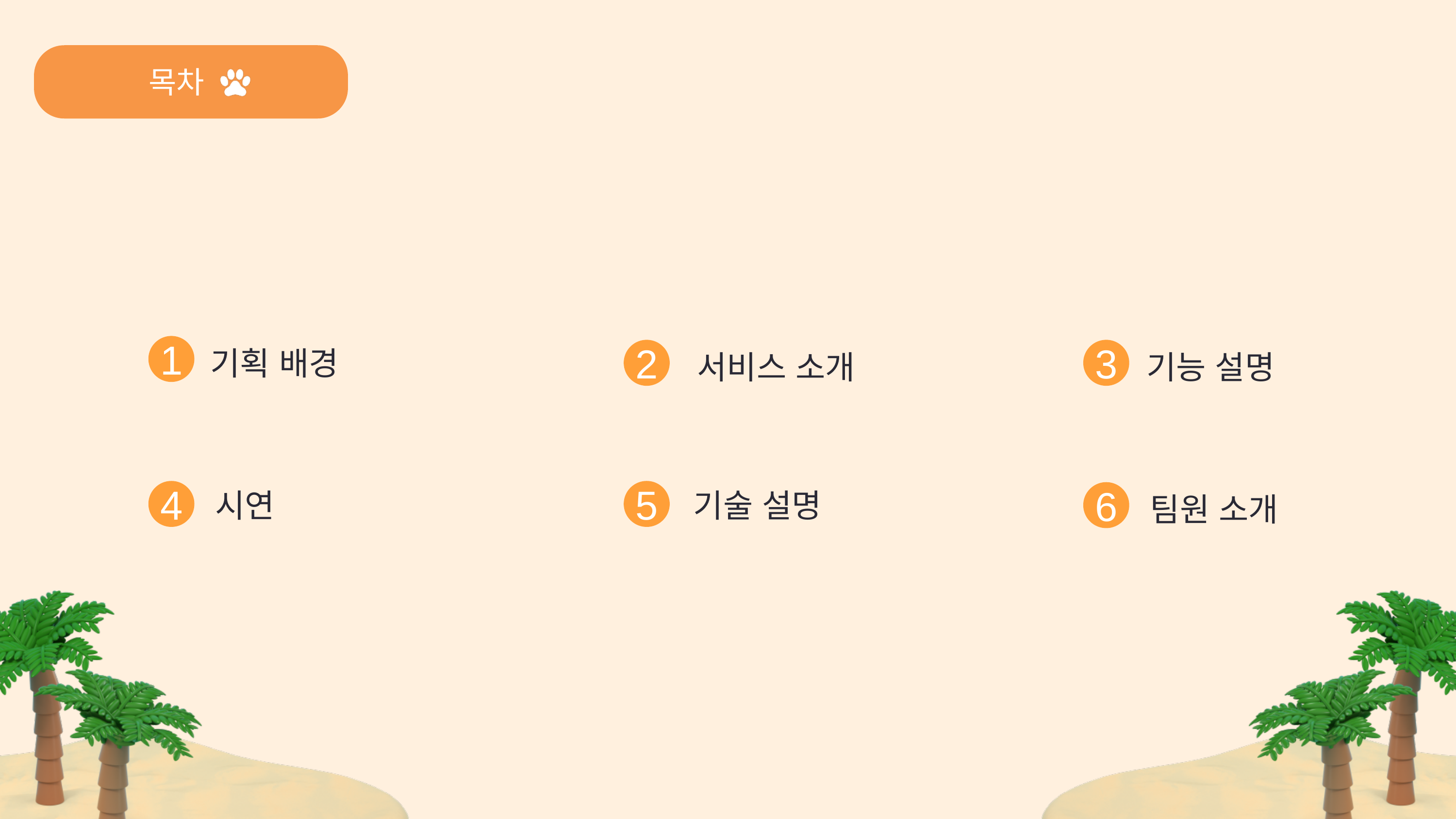

목차
팀원

1
 기획 배경

2
 서비스 소개

3
 기능 설명

4
 시연

5
 기술 설명

6
팀원 소개